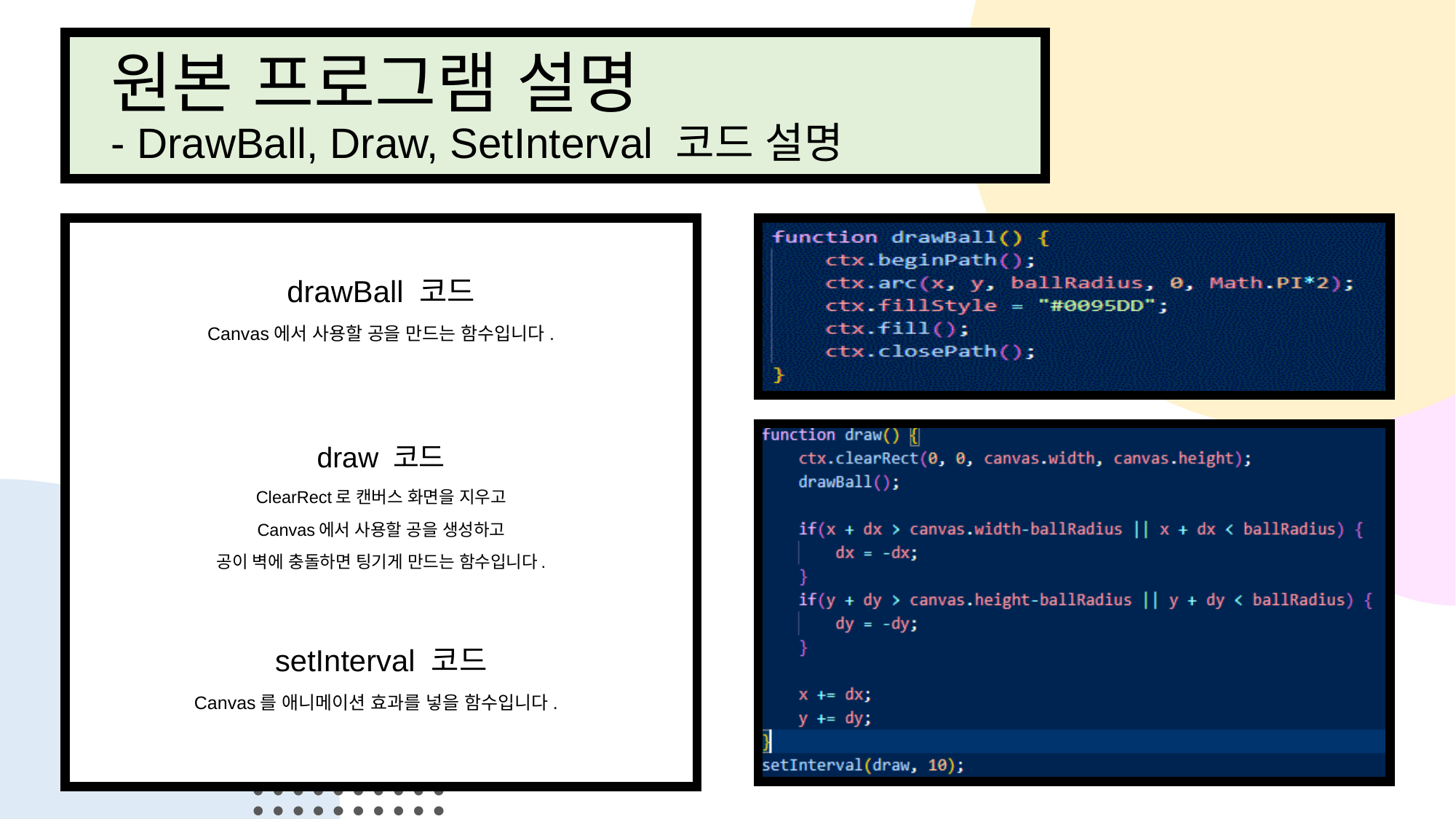

# 원본 프로그램 설명 - DrawBall, Draw, SetInterval 코드 설명

drawBall 코드
Canvas에서 사용할 공을 만드는 함수입니다.

draw 코드
ClearRect로 캔버스 화면을 지우고
Canvas에서 사용할 공을 생성하고
공이 벽에 충돌하면 팅기게 만드는 함수입니다.
setInterval 코드
Canvas를 애니메이션 효과를 넣을 함수입니다.